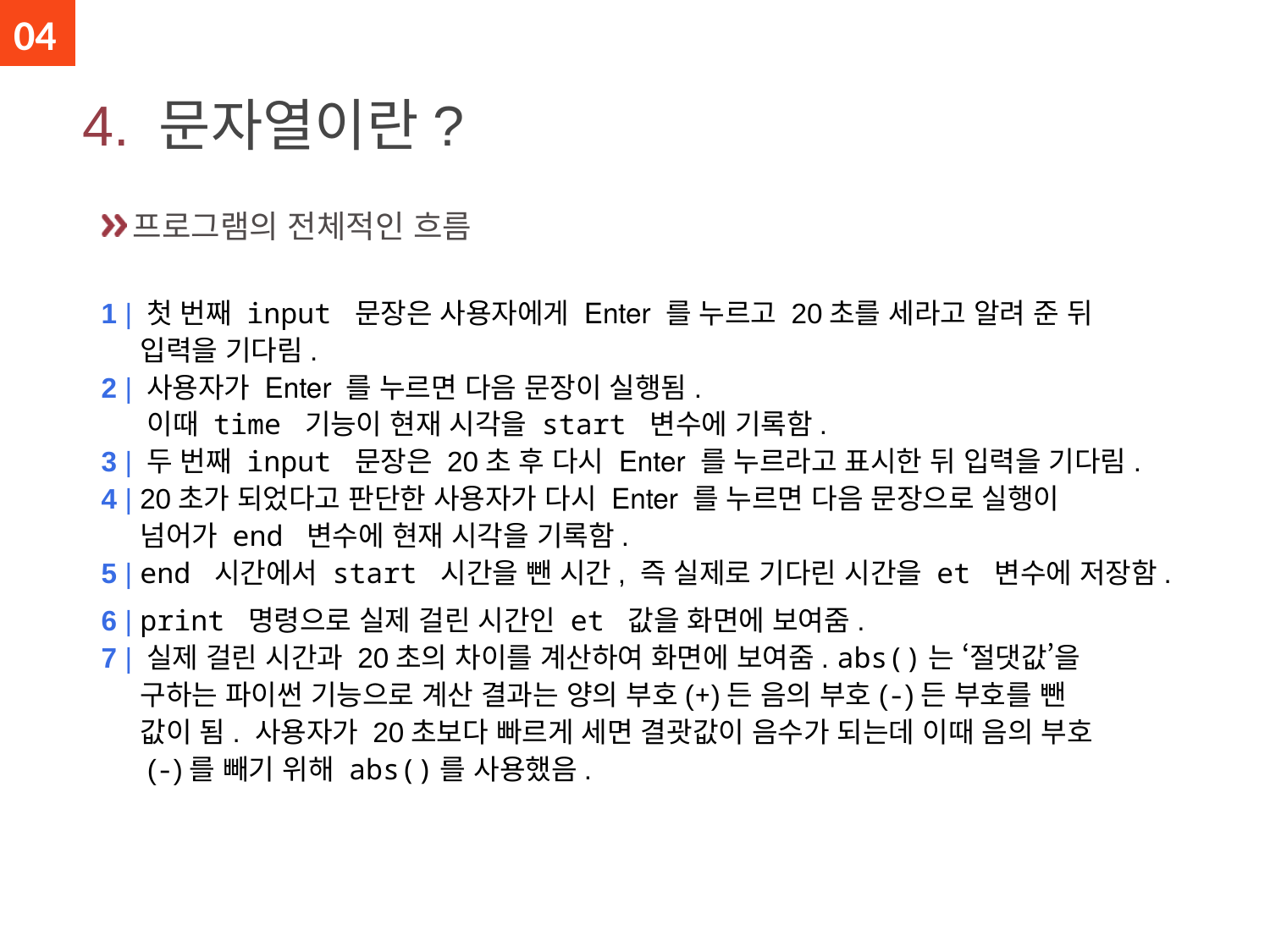

04
# 4. 문자열이란?
프로그램의 전체적인 흐름
1 | 첫 번째 input 문장은 사용자에게 Enter 를 누르고 20초를 세라고 알려 준 뒤
     입력을 기다림.
2 | 사용자가 Enter 를 누르면 다음 문장이 실행됨.
     이때 time 기능이 현재 시각을 start 변수에 기록함.
3 | 두 번째 input 문장은 20초 후 다시 Enter 를 누르라고 표시한 뒤 입력을 기다림.
4 | 20초가 되었다고 판단한 사용자가 다시 Enter 를 누르면 다음 문장으로 실행이
     넘어가 end 변수에 현재 시각을 기록함.
5 | end 시간에서 start 시간을 뺀 시간, 즉 실제로 기다린 시간을 et 변수에 저장함.
6 | print 명령으로 실제 걸린 시간인 et 값을 화면에 보여줌.
7 | 실제 걸린 시간과 20초의 차이를 계산하여 화면에 보여줌. abs()는 ‘절댓값’을
     구하는 파이썬 기능으로 계산 결과는 양의 부호(+)든 음의 부호(-)든 부호를 뺀
     값이 됨. 사용자가 20초보다 빠르게 세면 결괏값이 음수가 되는데 이때 음의 부호
     (-)를 빼기 위해 abs()를 사용했음.